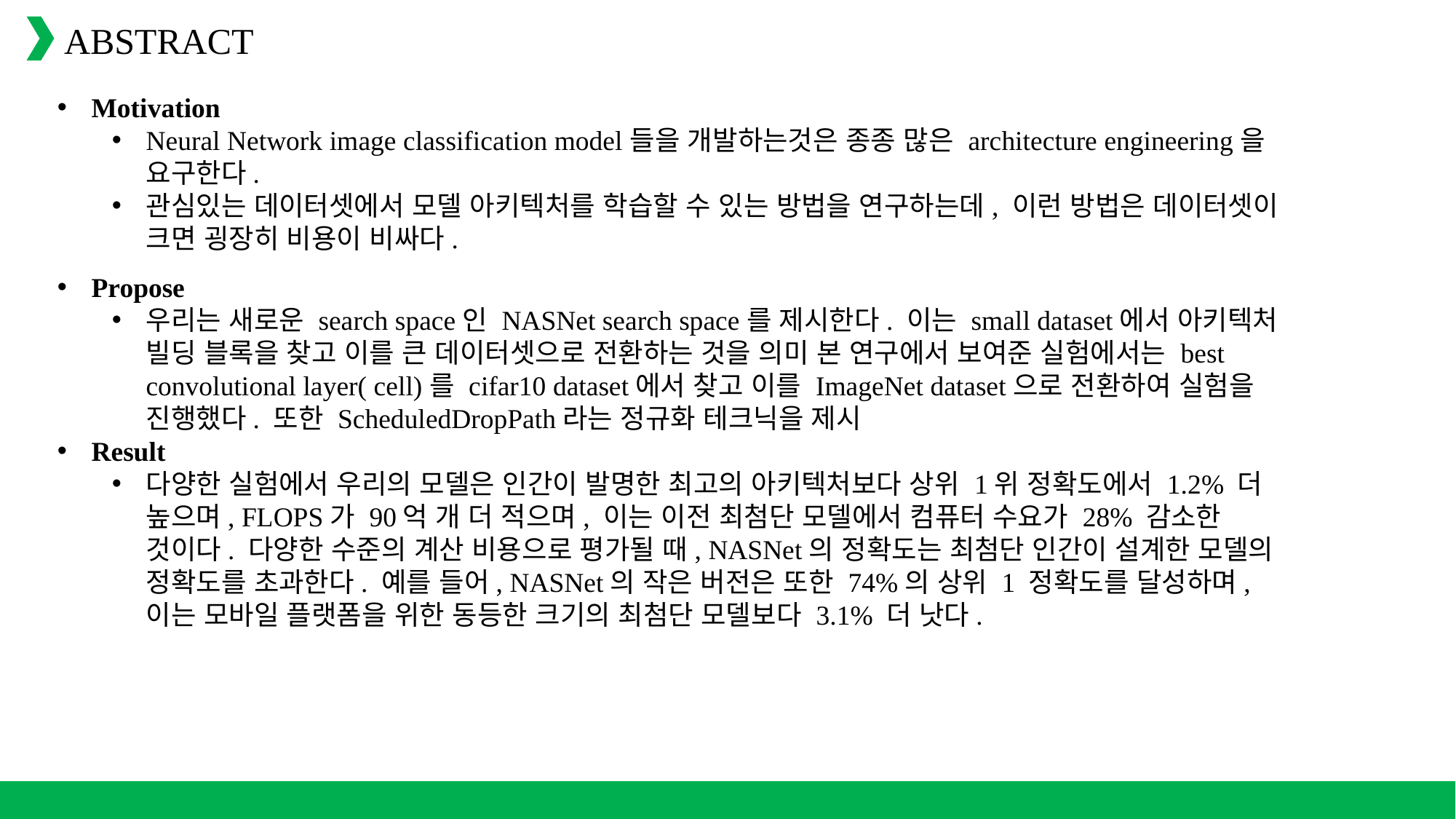

ABSTRACT
Motivation
Neural Network image classification model들을 개발하는것은 종종 많은 architecture engineering을 요구한다.
관심있는 데이터셋에서 모델 아키텍처를 학습할 수 있는 방법을 연구하는데, 이런 방법은 데이터셋이 크면 굉장히 비용이 비싸다.
Propose
우리는 새로운 search space인 NASNet search space를 제시한다. 이는 small dataset에서 아키텍처 빌딩 블록을 찾고 이를 큰 데이터셋으로 전환하는 것을 의미 본 연구에서 보여준 실험에서는 best convolutional layer( cell)를 cifar10 dataset에서 찾고 이를 ImageNet dataset으로 전환하여 실험을 진행했다. 또한 ScheduledDropPath라는 정규화 테크닉을 제시
Result
다양한 실험에서 우리의 모델은 인간이 발명한 최고의 아키텍처보다 상위 1위 정확도에서 1.2% 더 높으며, FLOPS가 90억 개 더 적으며, 이는 이전 최첨단 모델에서 컴퓨터 수요가 28% 감소한 것이다. 다양한 수준의 계산 비용으로 평가될 때, NASNet의 정확도는 최첨단 인간이 설계한 모델의 정확도를 초과한다. 예를 들어, NASNet의 작은 버전은 또한 74%의 상위 1 정확도를 달성하며, 이는 모바일 플랫폼을 위한 동등한 크기의 최첨단 모델보다 3.1% 더 낫다.